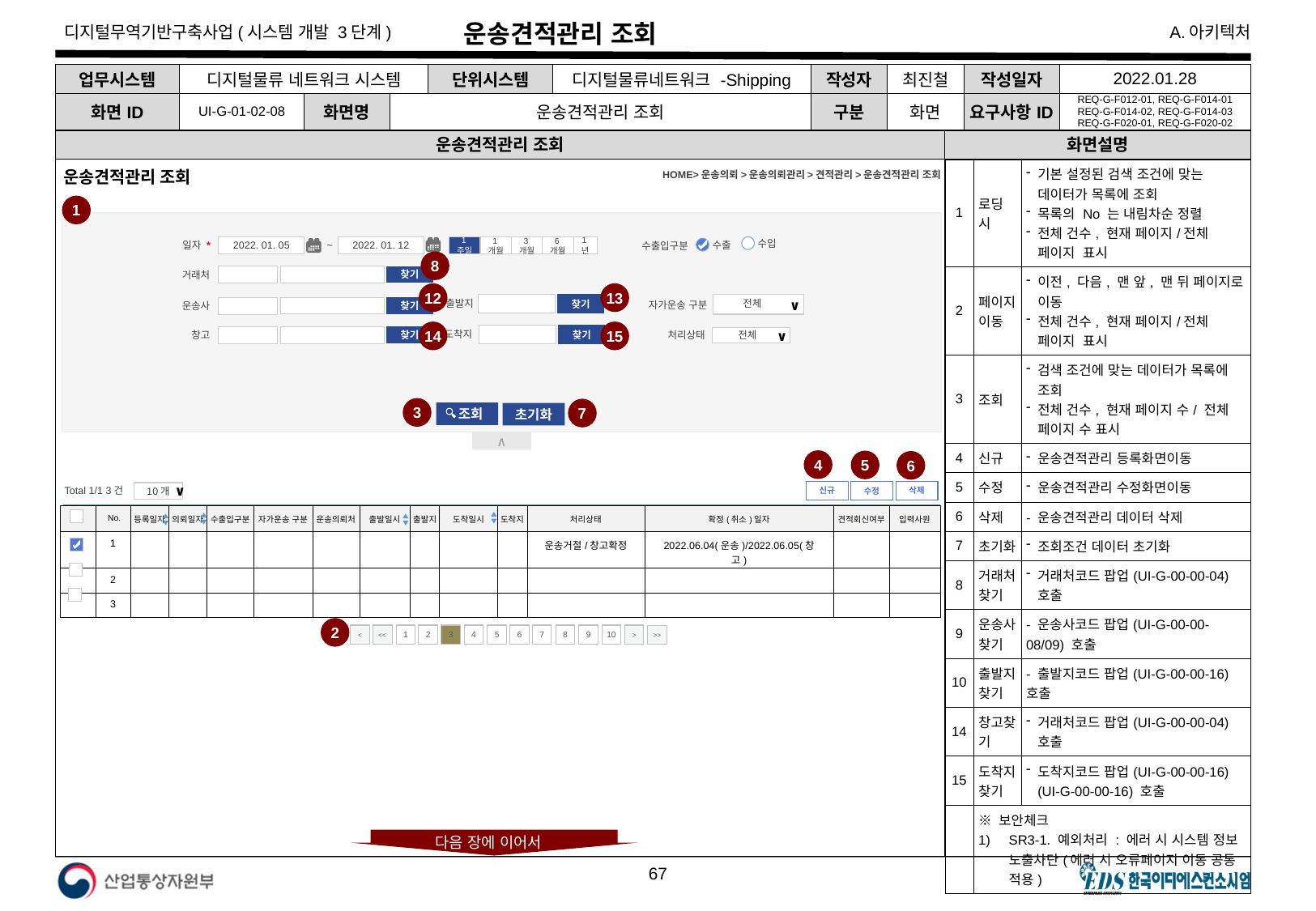

# 운송견적관리 조회
| 업무시스템 | 디지털물류 네트워크 시스템 |  |  | 단위시스템 | 디지털물류네트워크 -Shipping | 작성자 | 최진철 | 작성일자 | 2022.01.28 |
| --- | --- | --- | --- | --- | --- | --- | --- | --- | --- |
| 화면ID | UI-G-01-02-08 | 화면명 | 운송견적관리 조회 |  |  | 구분 | 화면 | 요구사항ID | REQ-G-F012-01, REQ-G-F014-01 REQ-G-F014-02, REQ-G-F014-03 REQ-G-F020-01, REQ-G-F020-02 |
운송견적관리 조회
화면설명

HOME>운송의뢰>운송의뢰관리>견적관리>운송견적관리 조회
운송견적관리 조회
| 1 | 로딩 시 | 기본 설정된 검색 조건에 맞는 데이터가 목록에 조회 목록의 No 는 내림차순 정렬 전체 건수, 현재 페이지/전체 페이지 표시 |
| --- | --- | --- |
| 2 | 페이지 이동 | 이전, 다음, 맨 앞, 맨 뒤 페이지로 이동 전체 건수, 현재 페이지/전체 페이지 표시 |
| 3 | 조회 | 검색 조건에 맞는 데이터가 목록에 조회 전체 건수, 현재 페이지 수/ 전체 페이지 수 표시 |
| 4 | 신규 | 운송견적관리 등록화면이동 |
| 5 | 수정 | 운송견적관리 수정화면이동 |
| 6 | 삭제 | - 운송견적관리 데이터 삭제 |
| 7 | 초기화 | 조회조건 데이터 초기화 |
| 8 | 거래처 찾기 | 거래처코드 팝업(UI-G-00-00-04) 호출 |
| 9 | 운송사찾기 | - 운송사코드 팝업(UI-G-00-00-08/09) 호출 |
| 10 | 출발지찾기 | - 출발지코드 팝업(UI-G-00-00-16) 호출 |
| 14 | 창고찾기 | 거래처코드 팝업(UI-G-00-00-04) 호출 |
| 15 | 도착지찾기 | 도착지코드 팝업(UI-G-00-00-16)(UI-G-00-00-16) 호출 |
|  | ※ 보안체크 SR3-1. 예외처리 : 에러 시 시스템 정보 노출차단(에러 시 오류페이지 이동 공통 적용) |  |

1

∧
일자 *
 수출입구분

수입
1주일
2022. 01. 05
~
2022. 01. 12

1년
1개월
6개월
3개월

수출
8
거래처

찾기
13
12
전체

자가운송 구분
∨
출발지
찾기

운송사

찾기
14
15
도착지
찾기

처리상태
전체

∨
창고

찾기
3
7
 조회

초기화
4
5
6
Total 1/1 3건
10개
∨
신규
삭제
수정
▲
▼
|  | No. | 등록일자 | 의뢰일자 | 수출입구분 | 자가운송 구분 | 운송의뢰처 | 출발일시 | 출발지 | 도착일시 | 도착지 | 처리상태 | 확정(취소)일자 | 견적회신여부 | 입력사원 |
| --- | --- | --- | --- | --- | --- | --- | --- | --- | --- | --- | --- | --- | --- | --- |
|  | 1 |  |  |  |  |  |  |  |  |  | 운송거절/창고확정 | 2022.06.04(운송)/2022.06.05(창고) |  |  |
|  | 2 |  |  |  |  |  |  |  |  |  |  |  |  |  |
|  | 3 |  |  |  |  |  |  |  |  |  |  |  |  |  |

2
<
<<
1
2
3
4
5
6
7
8
9
10
>
>>
다음 장에 이어서